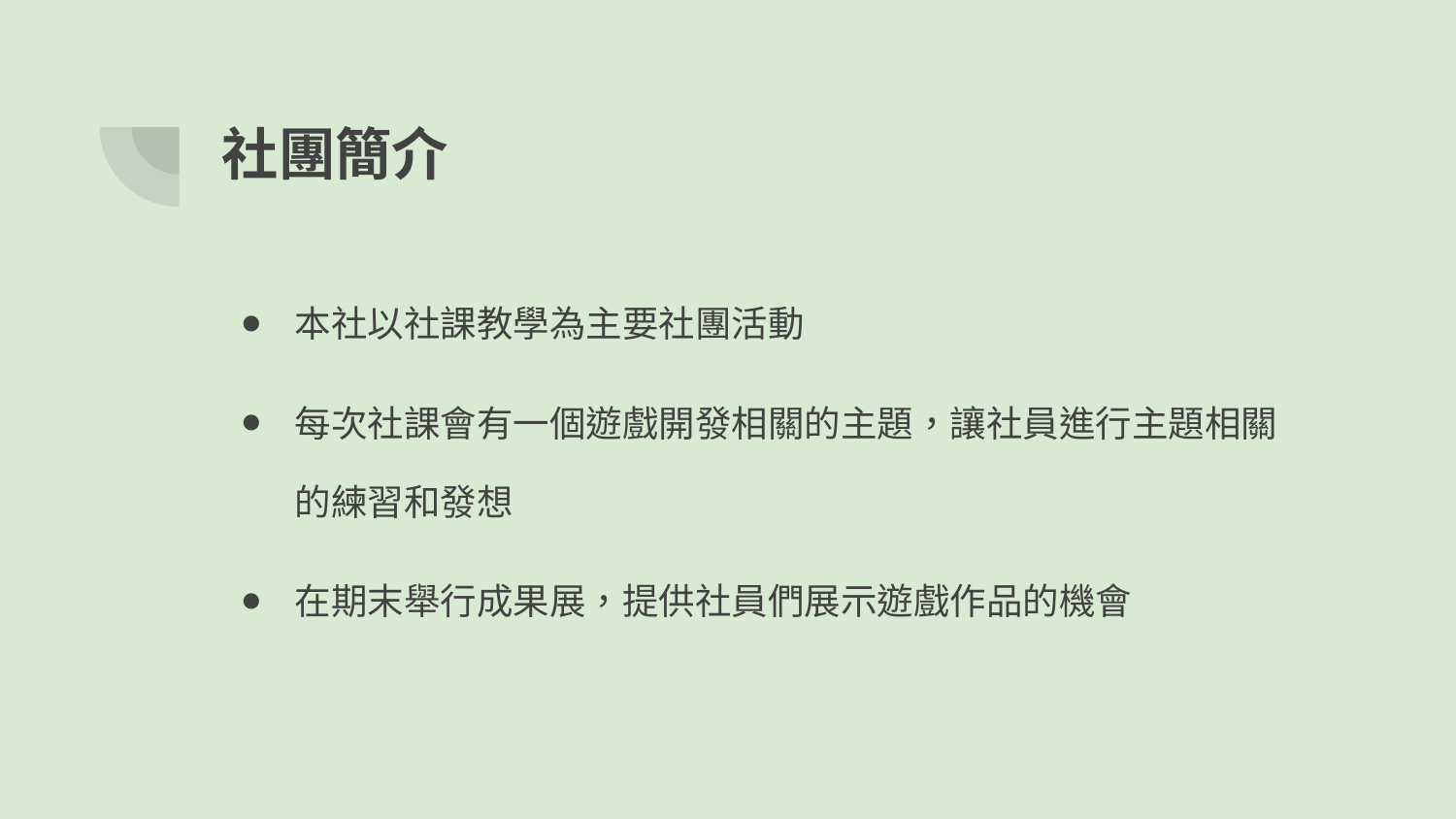

# 社團簡介
本社以社課教學為主要社團活動
每次社課會有一個遊戲開發相關的主題，讓社員進行主題相關的練習和發想
在期末舉行成果展，提供社員們展示遊戲作品的機會